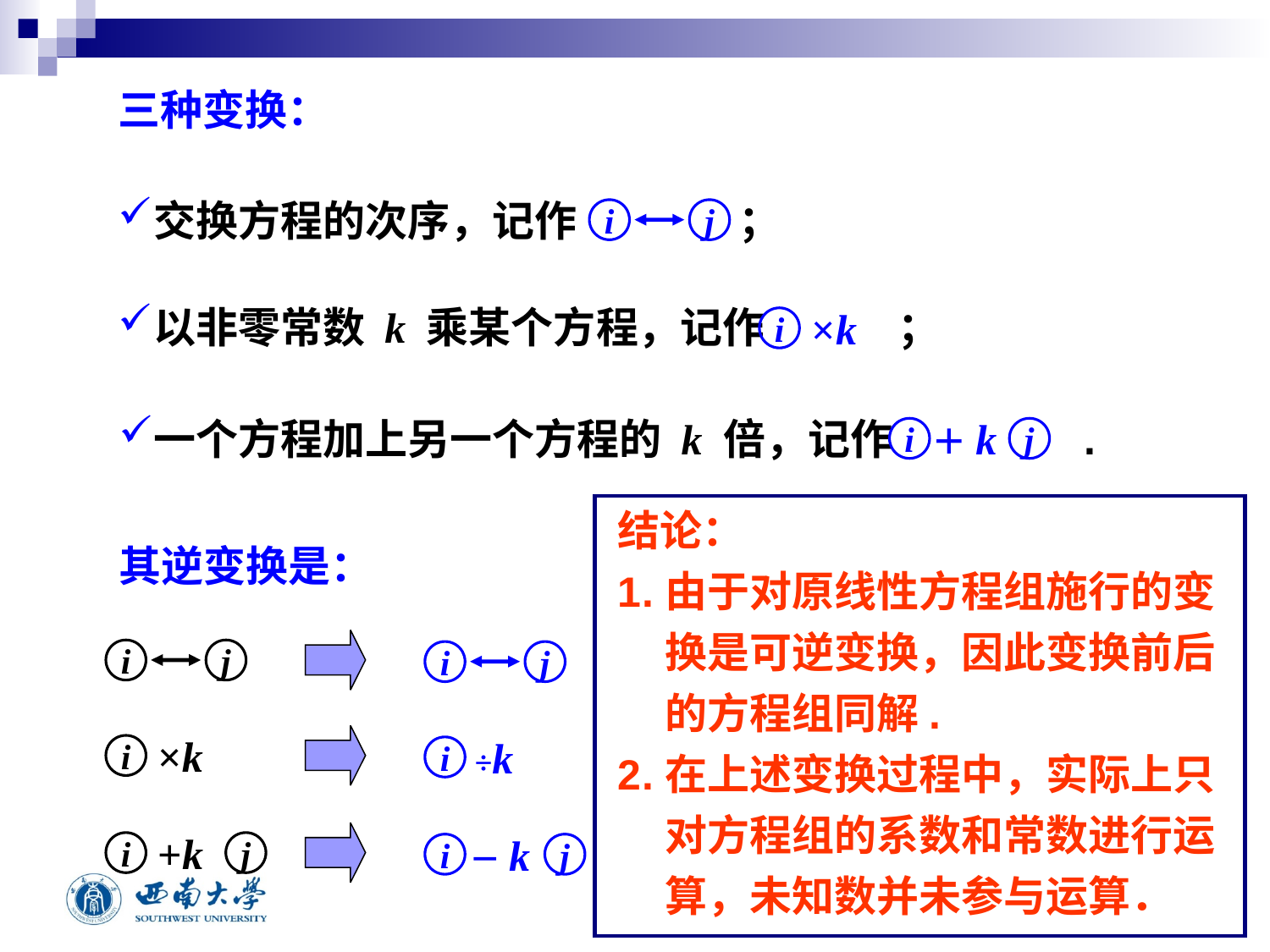

三种变换：
交换方程的次序，记作                 ；
i
j

以非零常数 k 乘某个方程，记作              ；
  ×k
i
一个方程加上另一个方程的 k 倍，记作                   .
＋k
i
j

结论：
由于对原线性方程组施行的变换是可逆变换，因此变换前后的方程组同解.
在上述变换过程中，实际上只对方程组的系数和常数进行运算，未知数并未参与运算．
其逆变换是：

i
j

i
j

 ×k
i
÷k
i

+k
i
j
－k
i
j